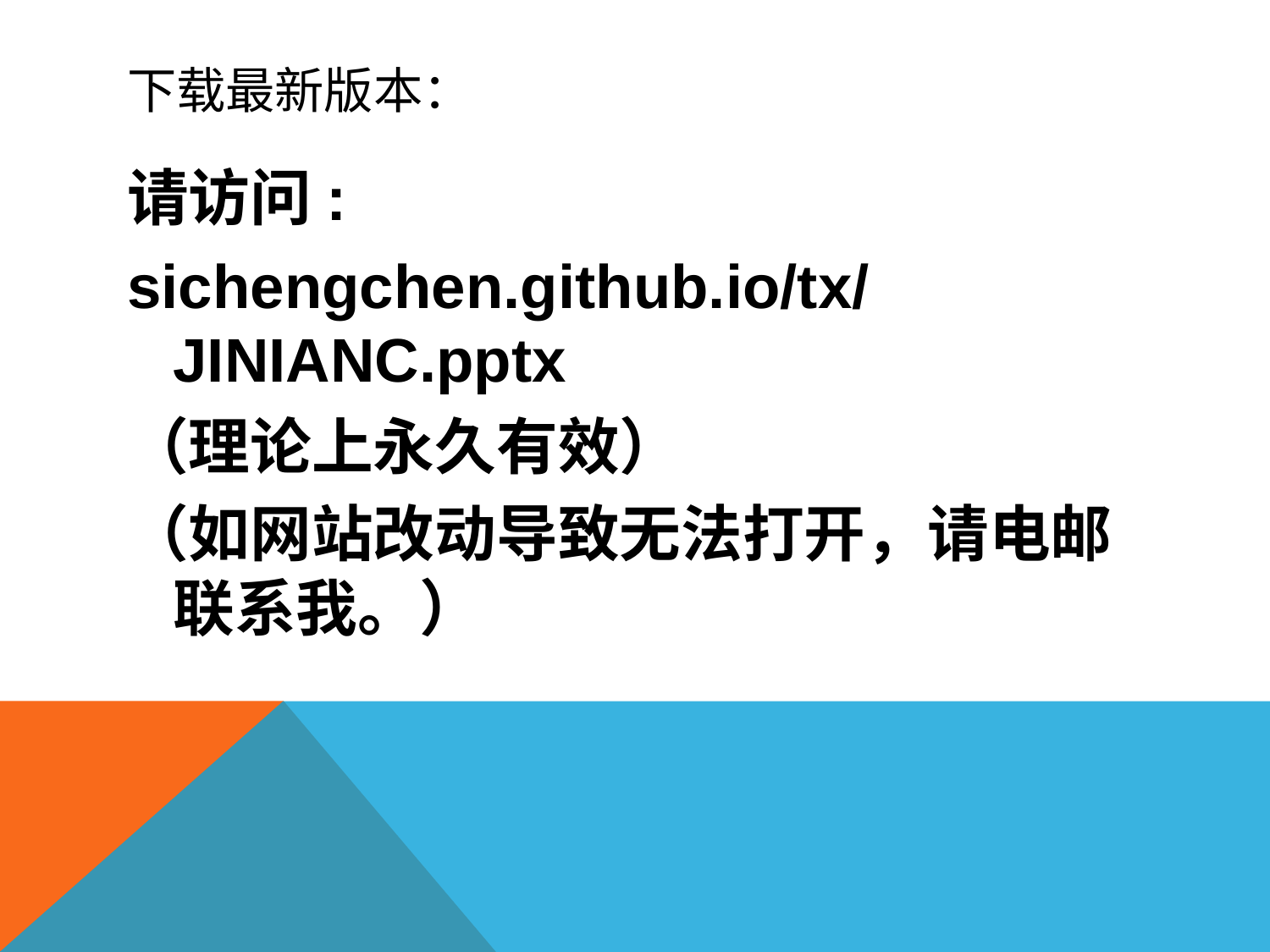

# 下载最新版本：
请访问:
sichengchen.github.io/tx/JINIANC.pptx
（理论上永久有效）
（如网站改动导致无法打开，请电邮联系我。）